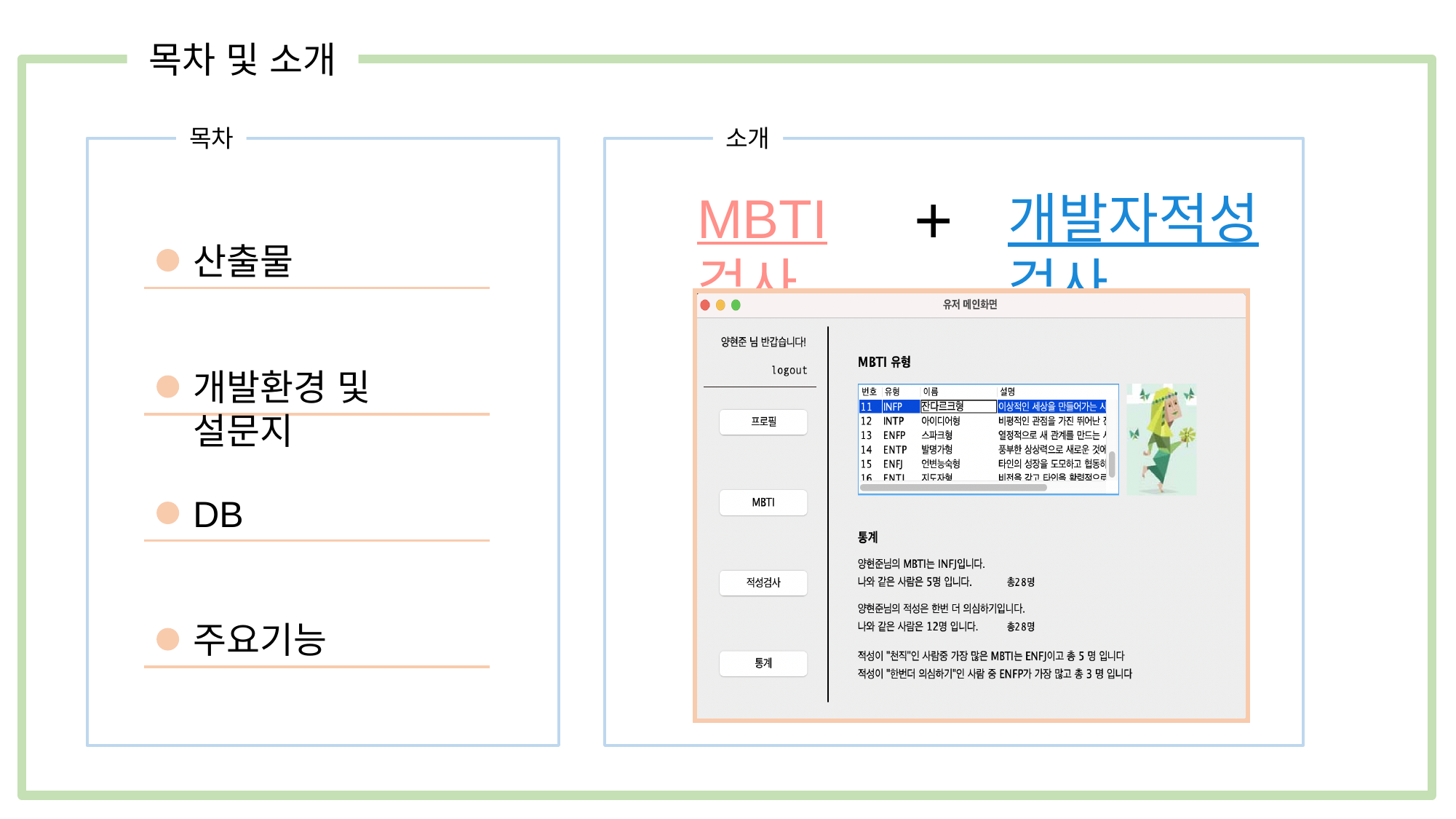

목차 및 소개

목차
소개

+
MBTI검사
개발자적성검사
산출물

개발환경 및 설문지

DB

주요기능